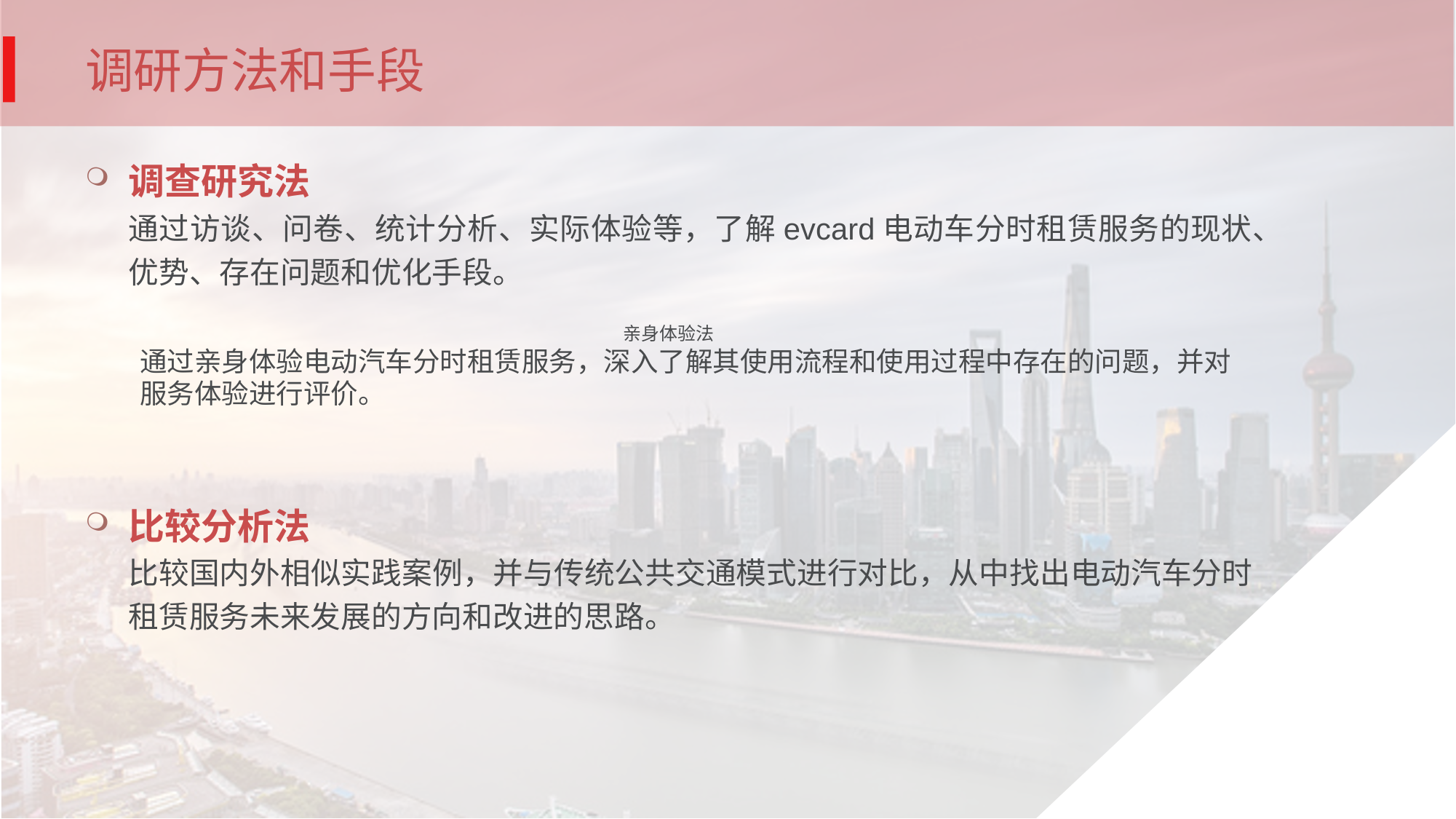

# 调研方法和手段
调查研究法
通过访谈、问卷、统计分析、实际体验等，了解evcard电动车分时租赁服务的现状、优势、存在问题和优化手段。
亲身体验法
通过亲身体验电动汽车分时租赁服务，深入了解其使用流程和使用过程中存在的问题，并对服务体验进行评价。
比较分析法
比较国内外相似实践案例，并与传统公共交通模式进行对比，从中找出电动汽车分时租赁服务未来发展的方向和改进的思路。